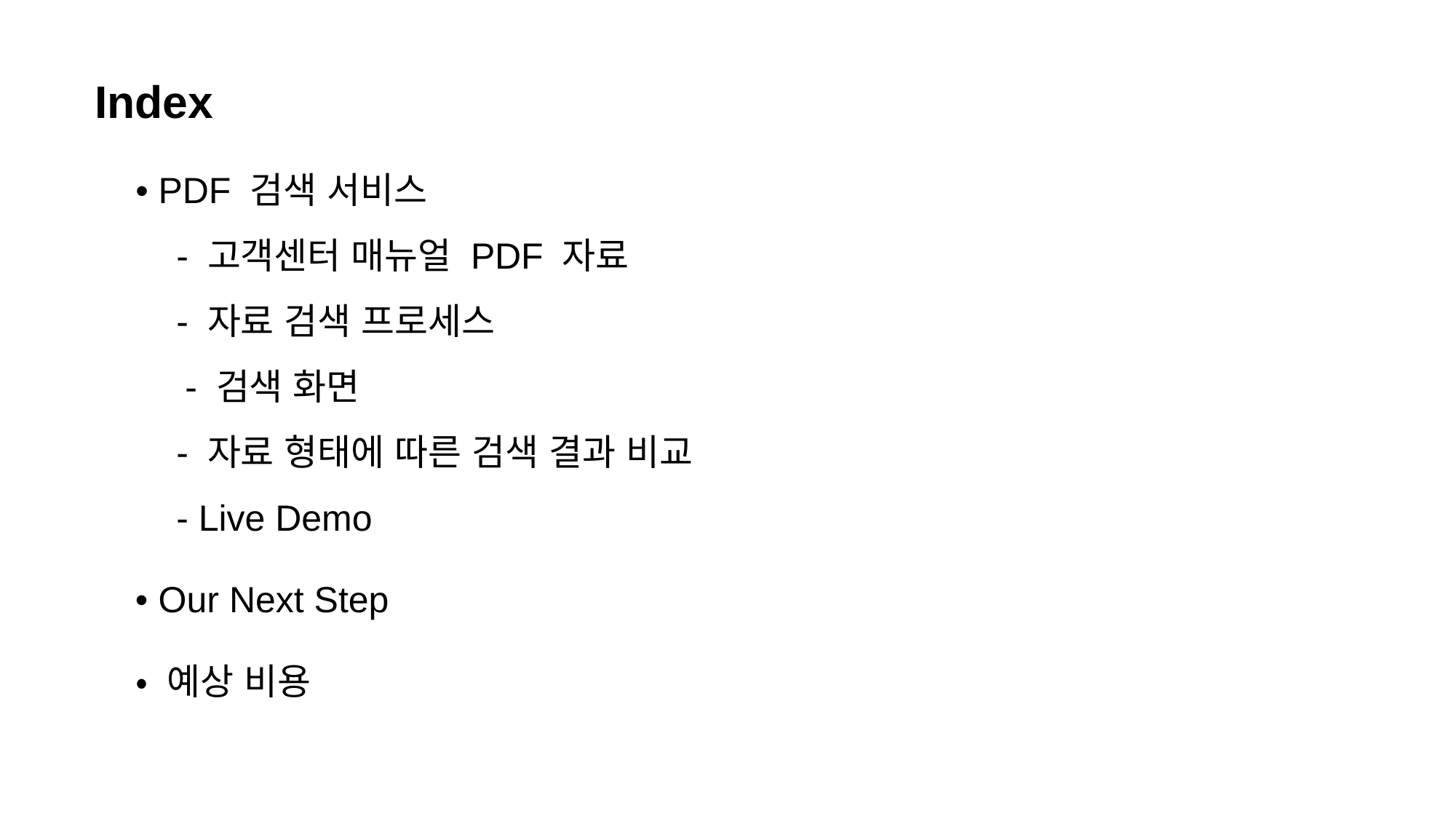

Index
    • PDF 검색 서비스
        - 고객센터 매뉴얼 PDF 자료
        - 자료 검색 프로세스
        - 검색 화면
        - 자료 형태에 따른 검색 결과 비교
        - Live Demo

    • Our Next Step

    • 예상 비용